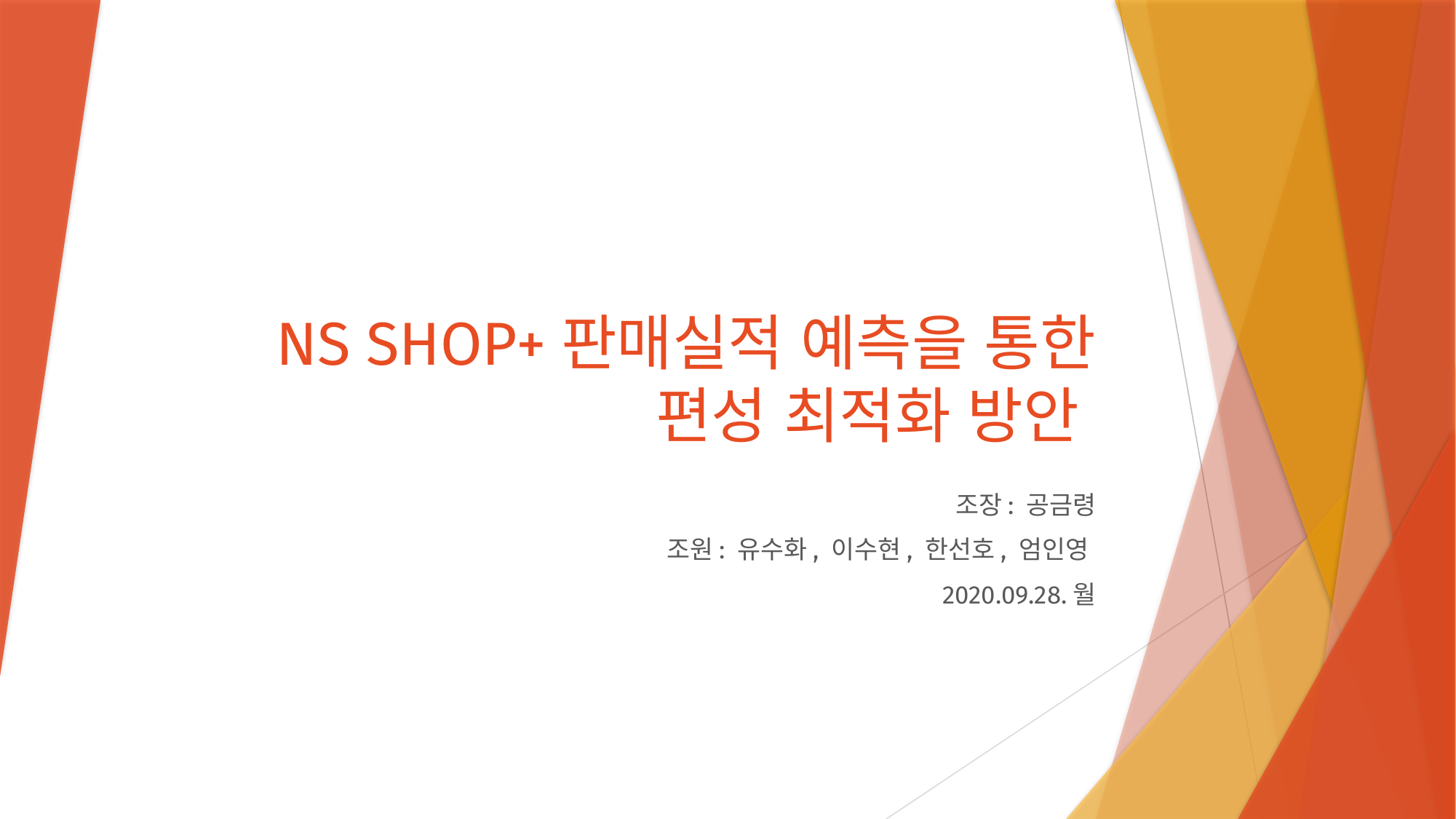

# NS SHOP+판매실적 예측을 통한 편성 최적화 방안
조장: 공금령
조원: 유수화, 이수현, 한선호, 엄인영
2020.09.28.월